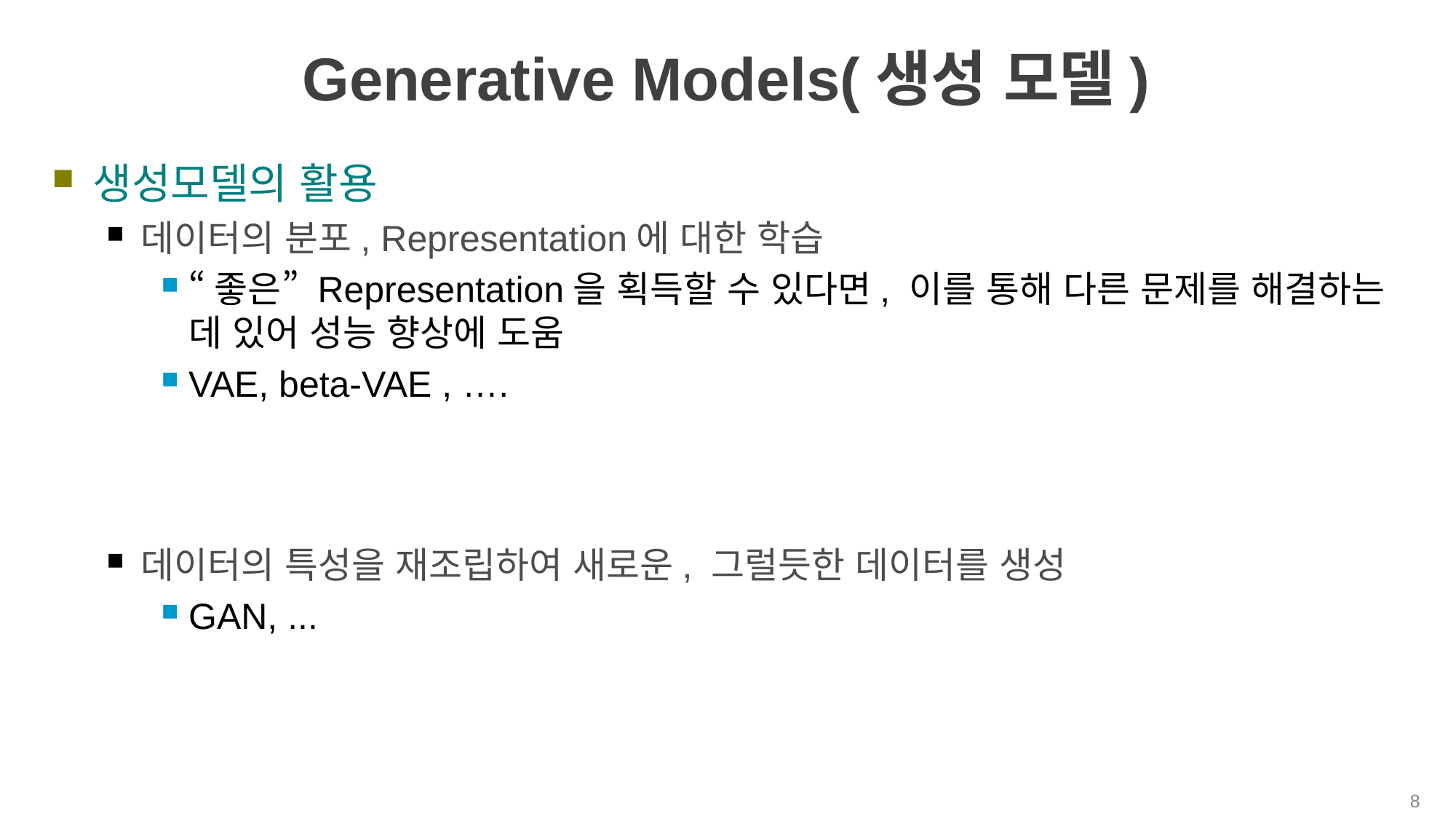

# Generative Models(생성 모델)
생성모델의 활용
데이터의 분포, Representation에 대한 학습
“좋은” Representation을 획득할 수 있다면, 이를 통해 다른 문제를 해결하는 데 있어 성능 향상에 도움
VAE, beta-VAE , ….

데이터의 특성을 재조립하여 새로운, 그럴듯한 데이터를 생성
GAN, ...
8